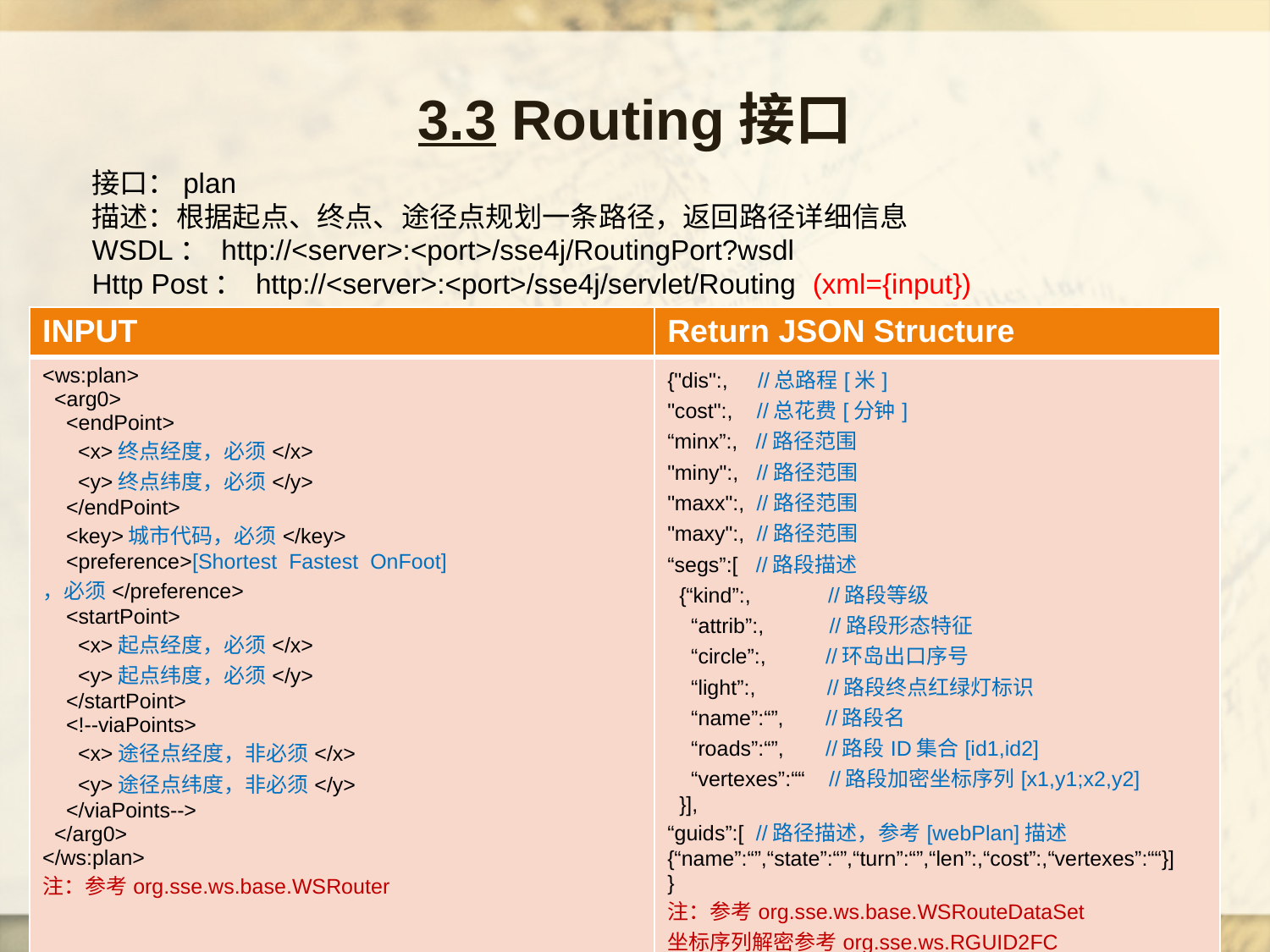

3.3 Routing接口
接口：plan
描述：根据起点、终点、途径点规划一条路径，返回路径详细信息
WSDL： http://<server>:<port>/sse4j/RoutingPort?wsdl
Http Post： http://<server>:<port>/sse4j/servlet/Routing  (xml={input})
| INPUT | Return JSON Structure |
| --- | --- |
| <ws:plan> <arg0> <endPoint> <x>终点经度，必须</x> <y>终点纬度，必须</y> </endPoint> <key>城市代码，必须</key> <preference>[Shortest Fastest OnFoot] ，必须</preference> <startPoint> <x>起点经度，必须</x> <y>起点纬度，必须</y> </startPoint> <!--viaPoints> <x>途径点经度，非必须</x> <y>途径点纬度，非必须</y> </viaPoints--> </arg0> </ws:plan> 注：参考org.sse.ws.base.WSRouter | {"dis":, //总路程[米] "cost":, //总花费[分钟] “minx”:, //路径范围 "miny":, //路径范围 "maxx":, //路径范围 "maxy":, //路径范围 “segs”:[ //路段描述 {“kind”:, //路段等级 “attrib”:, //路段形态特征 “circle”:, //环岛出口序号 “light”:, //路段终点红绿灯标识 “name”:“”, //路段名 “roads”:“”, //路段ID集合[id1,id2] “vertexes”:““ //路段加密坐标序列[x1,y1;x2,y2] }], “guids”:[ //路径描述，参考[webPlan]描述 {“name”:“”,“state”:“”,“turn”:“”,“len”:,“cost”:,“vertexes”:““}] } 注：参考org.sse.ws.base.WSRouteDataSet 坐标序列解密参考org.sse.ws.RGUID2FC |